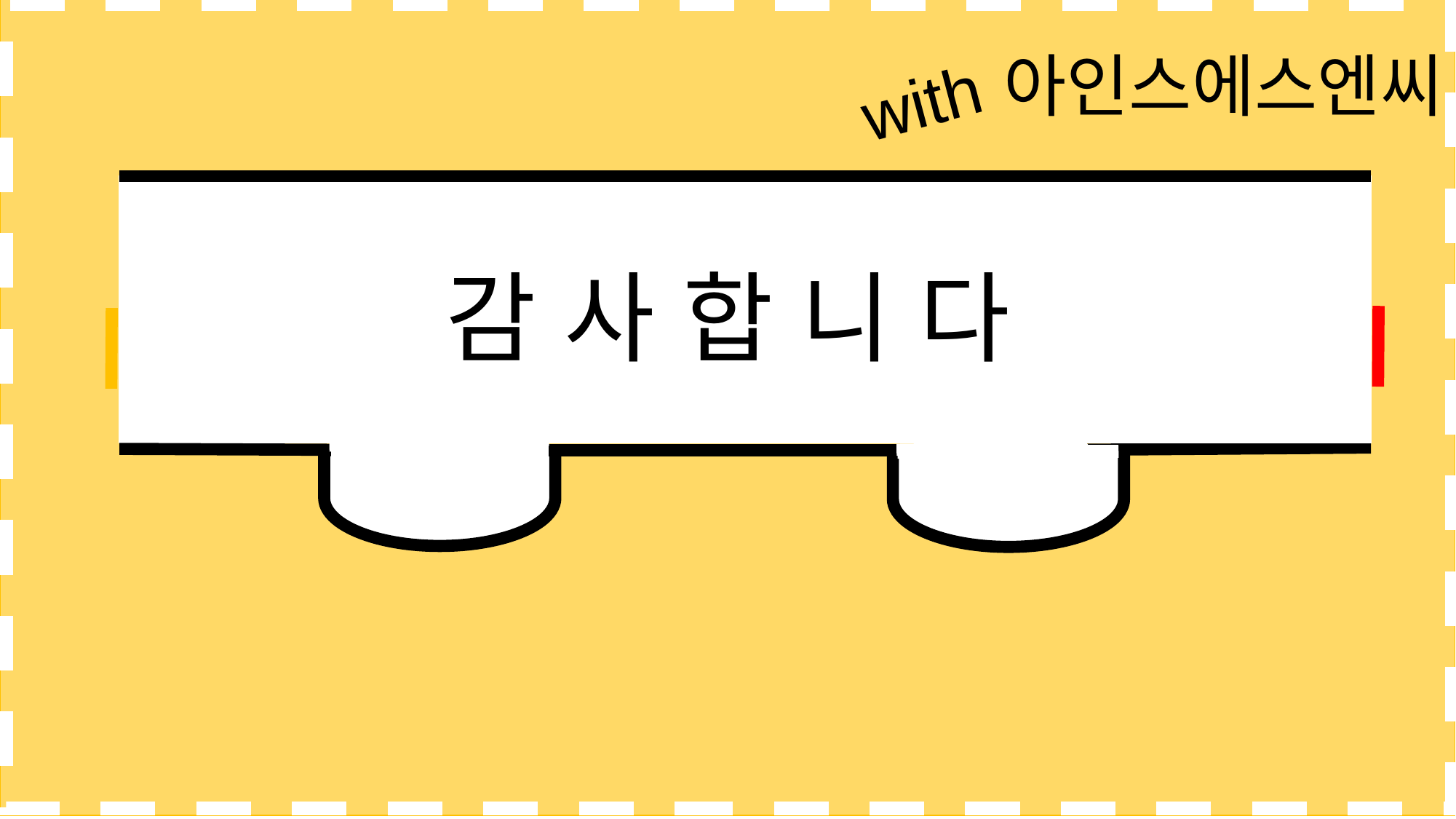

아인스에스엔씨
with

버스노선 최적화를 위한 빅데이터 분석

감 사 합 니 다
OpenCV를 활용한 버스 승하차 인원 분석 키트